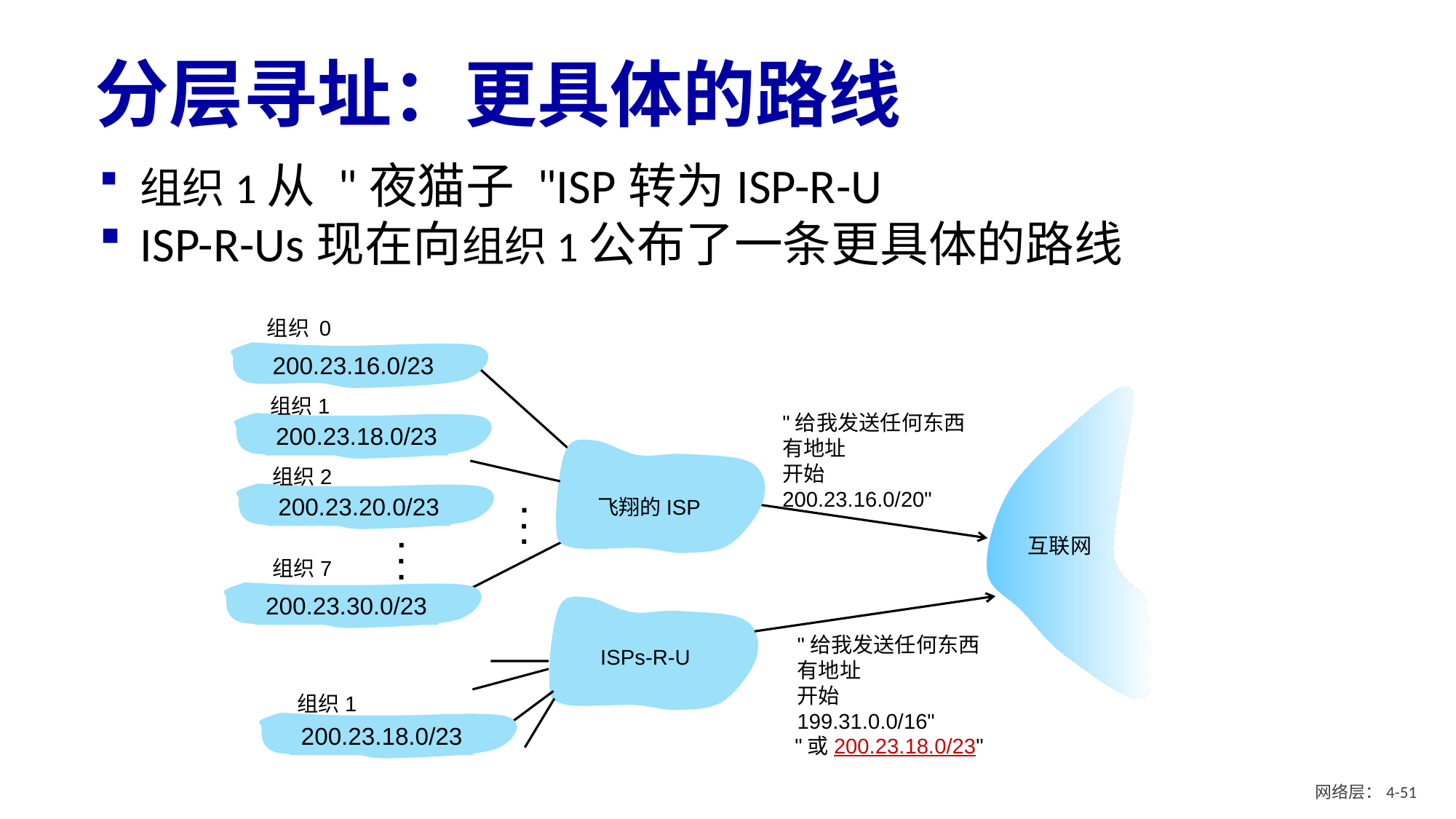

# 分层寻址：更具体的路线
组织1从 "夜猫子 "ISP转为ISP-R-U
ISP-R-Us现在向组织1公布了一条更具体的路线
组织 0

200.23.16.0/23

组织1

200.23.18.0/23

"给我发送任何东西
有地址
开始
200.23.16.0/20"

组织2
.
.
.

200.23.20.0/23
飞翔的ISP

.
.
.
互联网

组织7

200.23.30.0/23

"给我发送任何东西
有地址
开始
199.31.0.0/16"
ISPs-R-U

组织1

200.23.18.0/23

"或200.23.18.0/23"
网络层：4-51